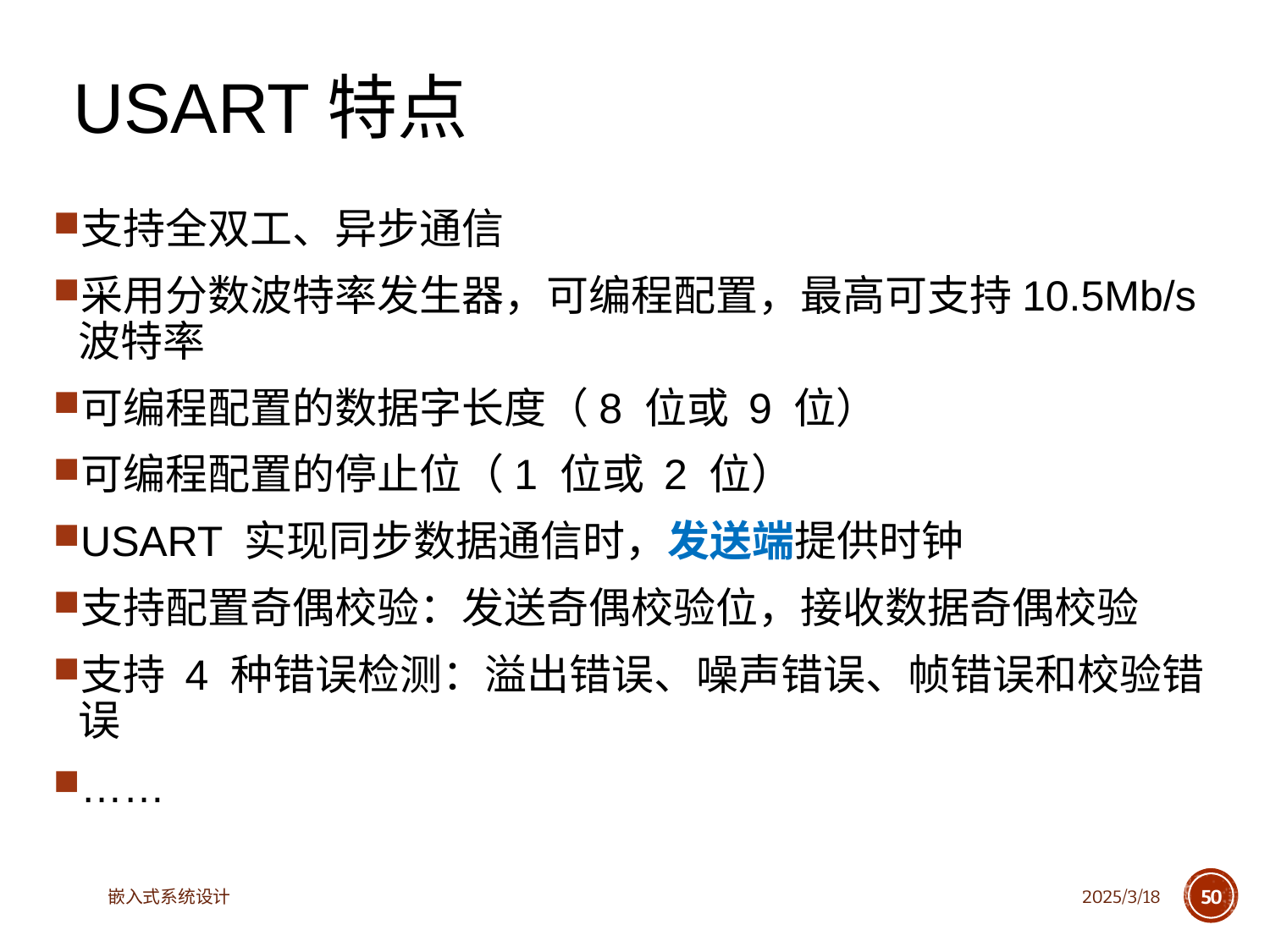

# USART特点
支持全双工、异步通信
采用分数波特率发生器，可编程配置，最高可支持10.5Mb/s波特率
可编程配置的数据字长度（8 位或 9 位）
可编程配置的停止位（1 位或 2 位）
USART 实现同步数据通信时，发送端提供时钟
支持配置奇偶校验：发送奇偶校验位，接收数据奇偶校验
支持 4 种错误检测：溢出错误、噪声错误、帧错误和校验错误
……

嵌入式系统设计
2025/3/18
50